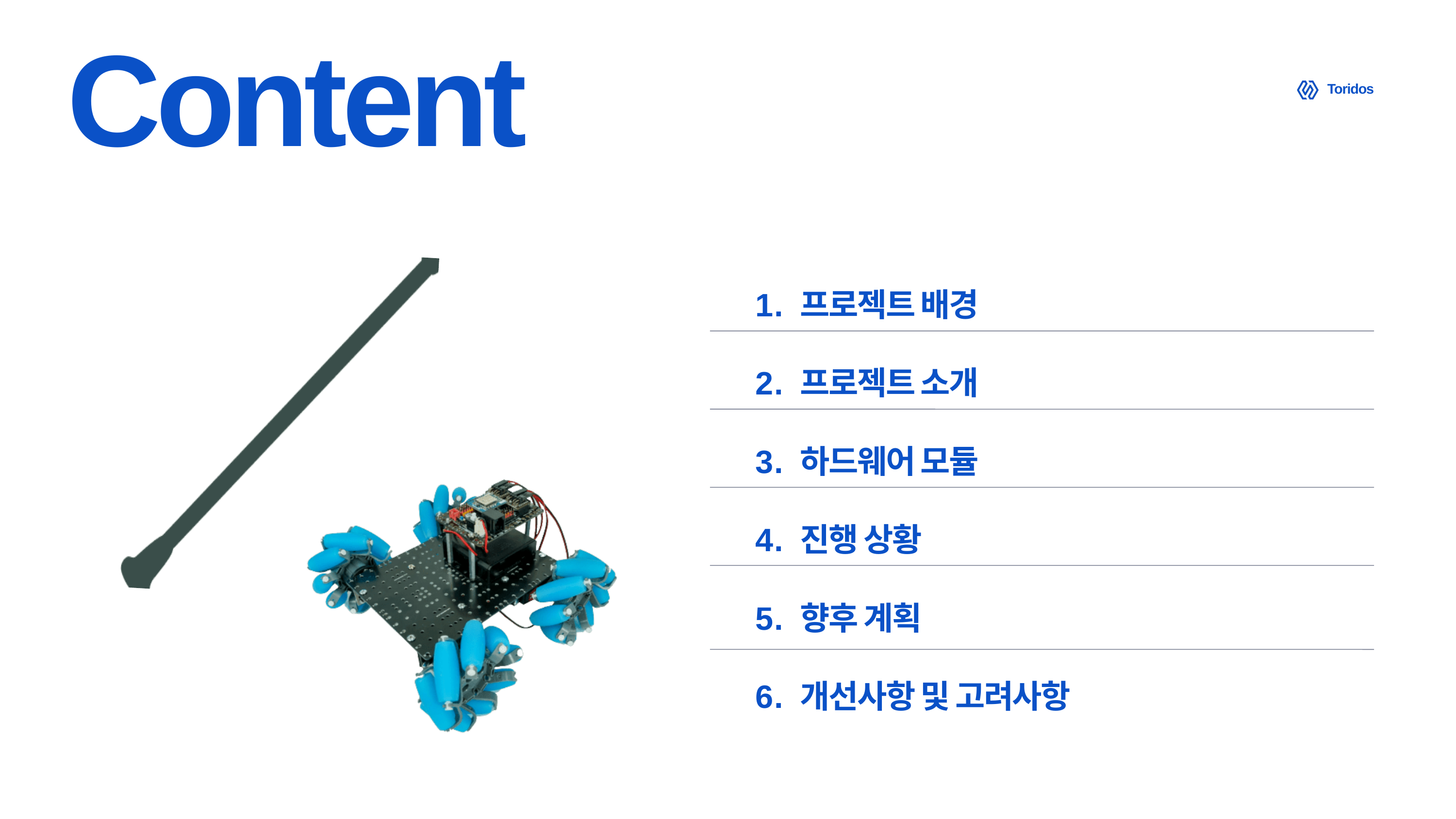

Content

Toridos
 프로젝트 배경
 프로젝트 소개
 하드웨어 모듈
 진행 상황
 향후 계획
 개선사항 및 고려사항